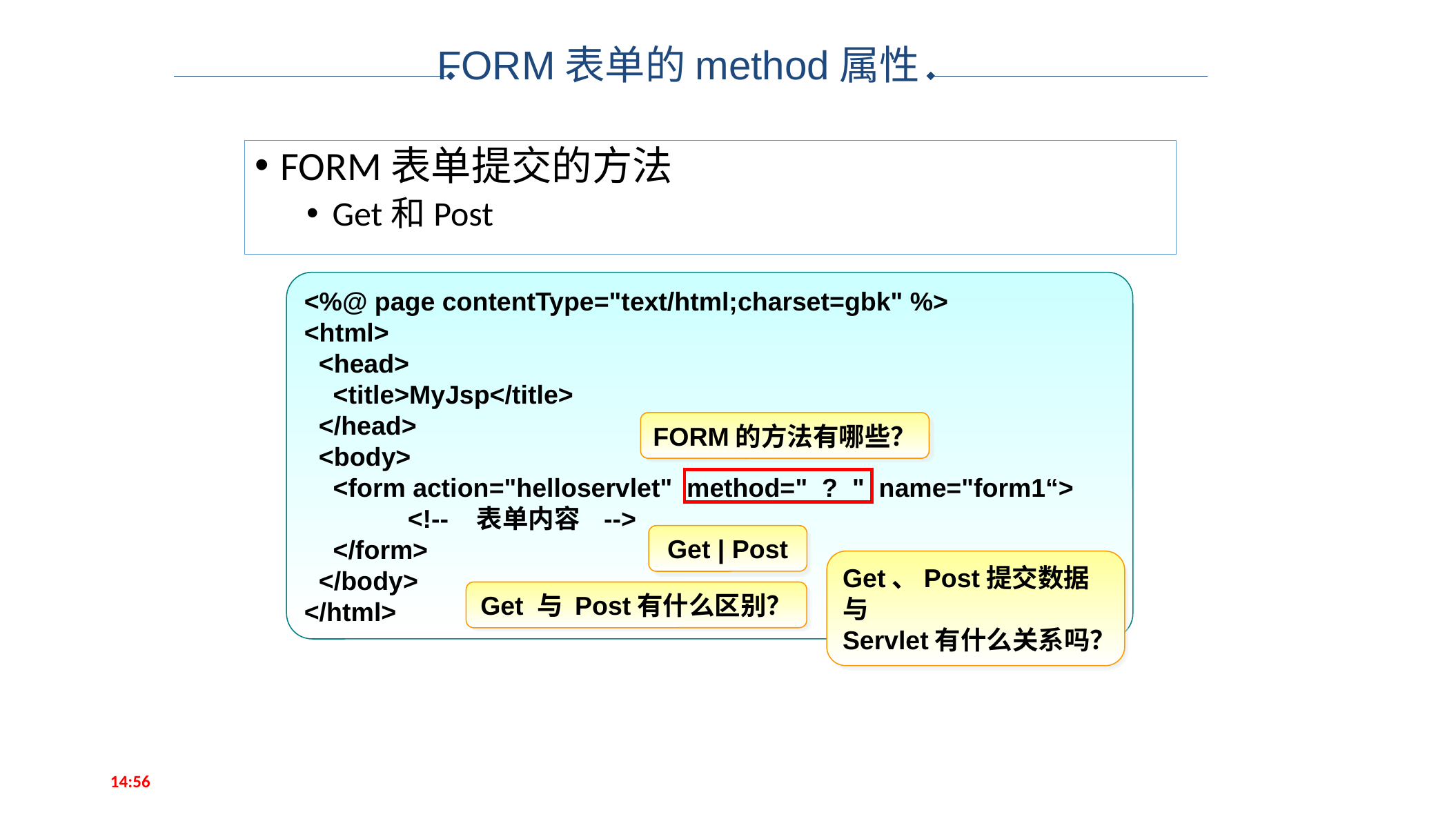

FORM表单的method属性
FORM表单提交的方法
Get和Post
<%@ page contentType="text/html;charset=gbk" %>
<html>
  <head>
    <title>MyJsp</title>
  </head>
  <body>
    <form action="helloservlet"  method="  ?  "  name="form1“>
	<!--   表单内容   -->
    </form>
  </body>
</html>
<html>
  <head>
    <title>MyJsp</title>
  </head>
  <body>
    This is my JSP page. <br>
  </body>
</html>
FORM的方法有哪些？

Get | Post
Get、Post提交数据与
Servlet有什么关系吗？
Get 与 Post有什么区别？
14:56